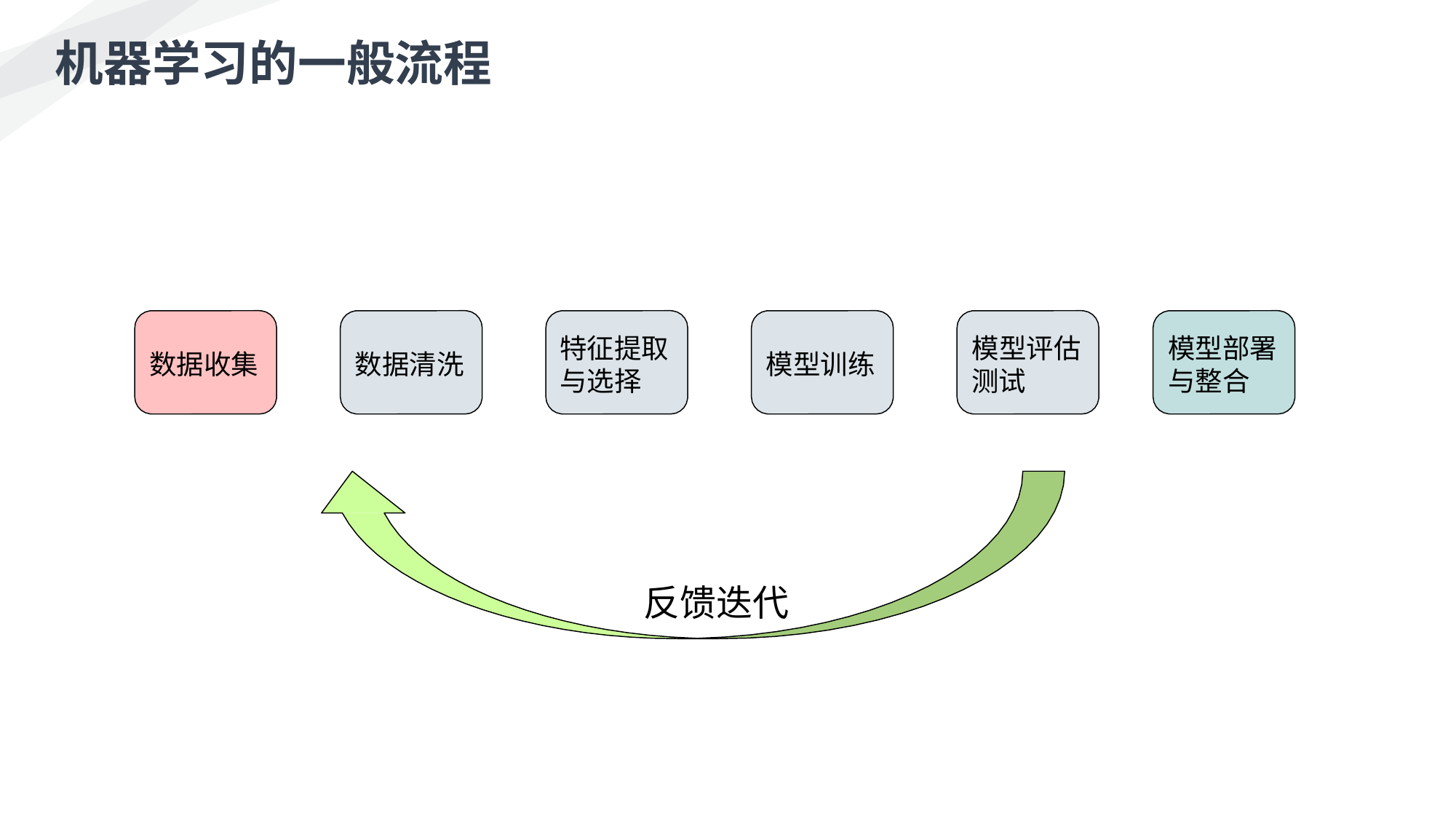

机器学习的一般流程

特征提取
与选择
模型评估
测试
模型部署
与整合

数据收集
数据清洗
模型训练

反馈迭代